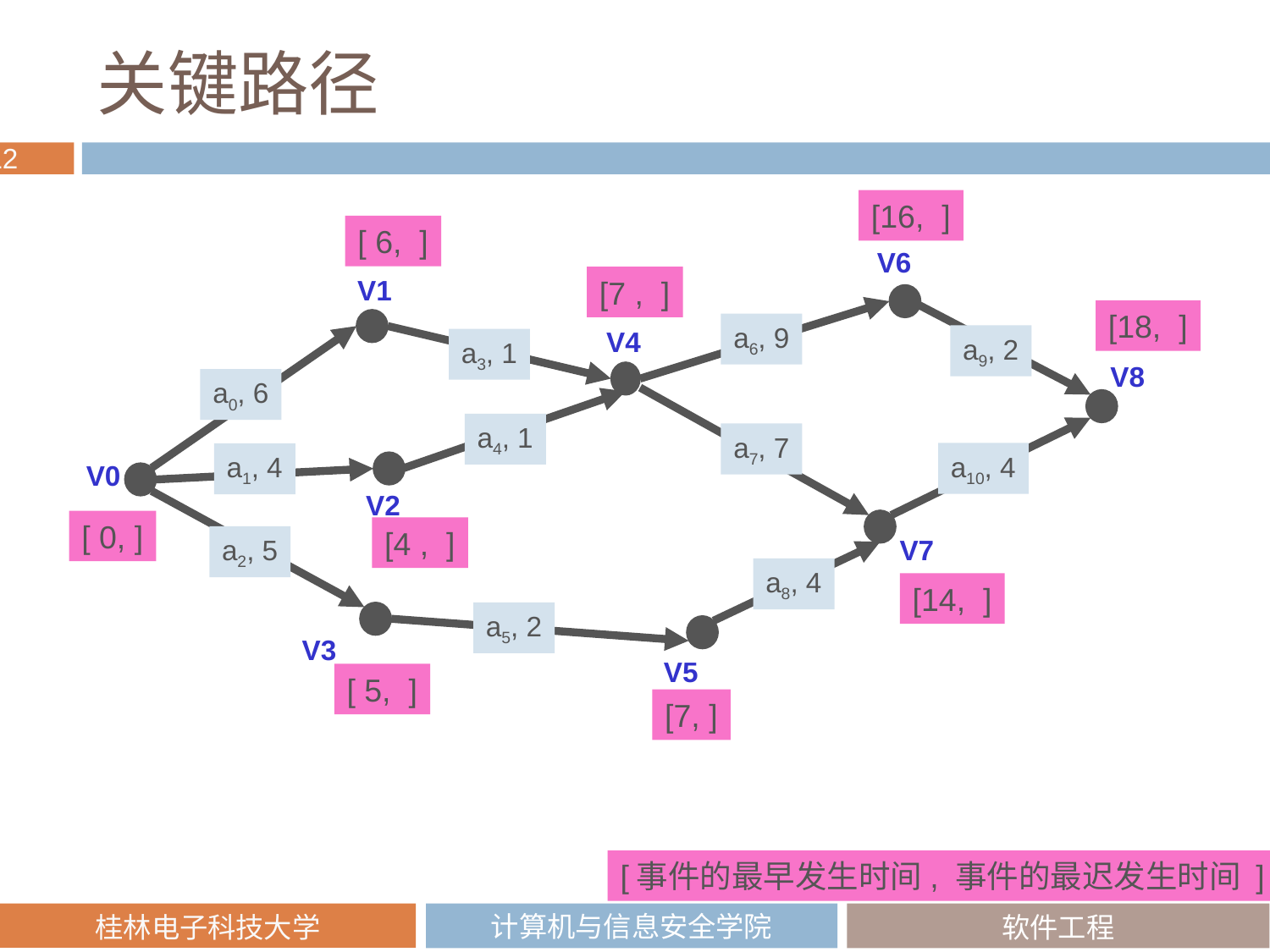

# 关键路径
[16,  ]
[ 6,  ]
V6
V1
[7 ,  ]

[18,  ]

a6, 9
V4
a9, 2
a3, 1
V8

a0, 6

a4, 1
a7, 7
a10, 4
a1, 4
V0

V2

[ 0, ]
[4 ,  ]
a2, 5
V7
a8, 4
[14,  ]

a5, 2

V3
V5
[ 5,  ]
[7, ]
[事件的最早发生时间, 事件的最迟发生时间 ]